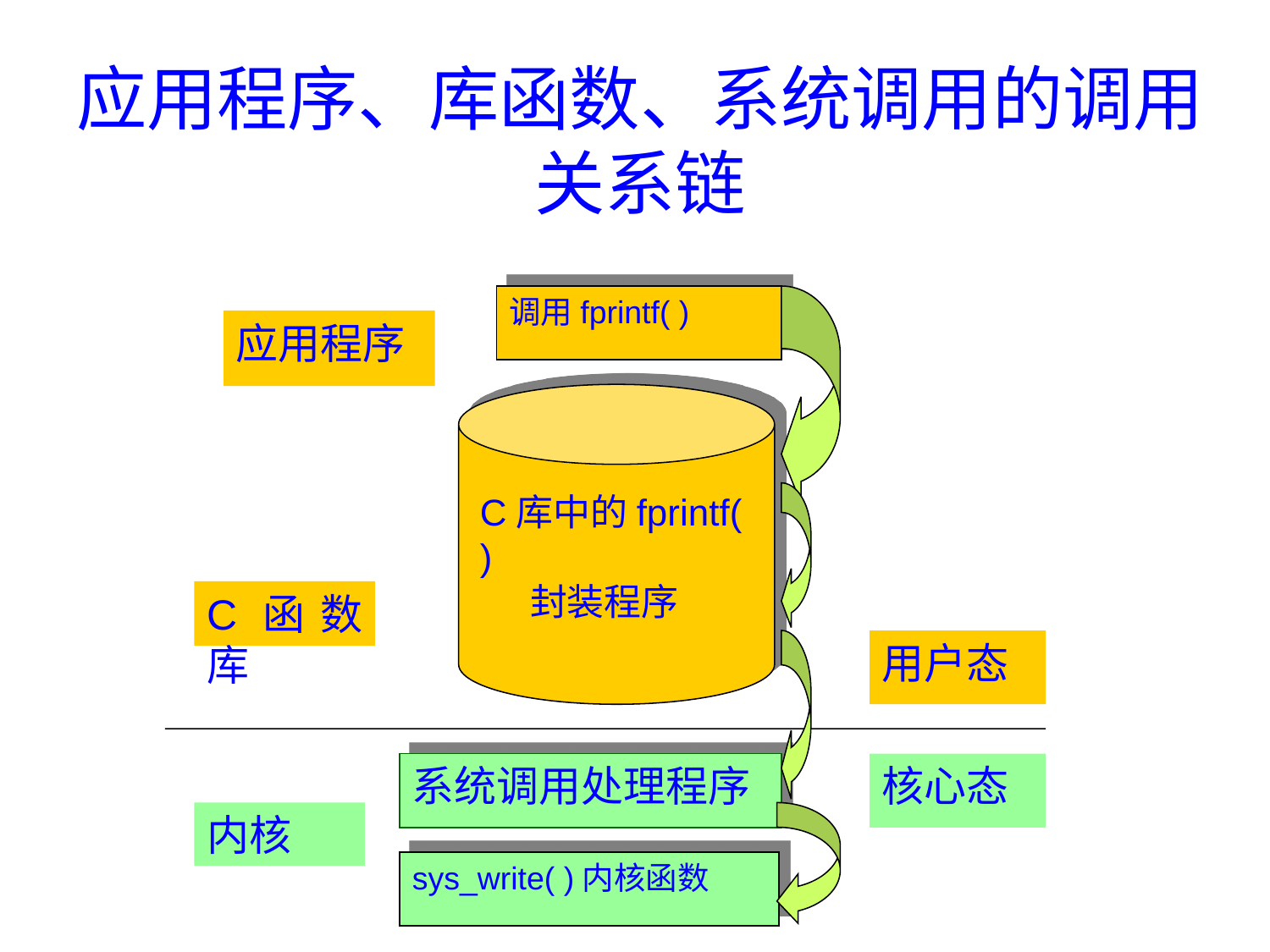

# 应用程序、库函数、系统调用的调用关系链

调用fprintf( )

应用程序

C库中的fprintf( )
     封装程序

C函数库

用户态

系统调用处理程序
核心态
内核

sys_write( )内核函数